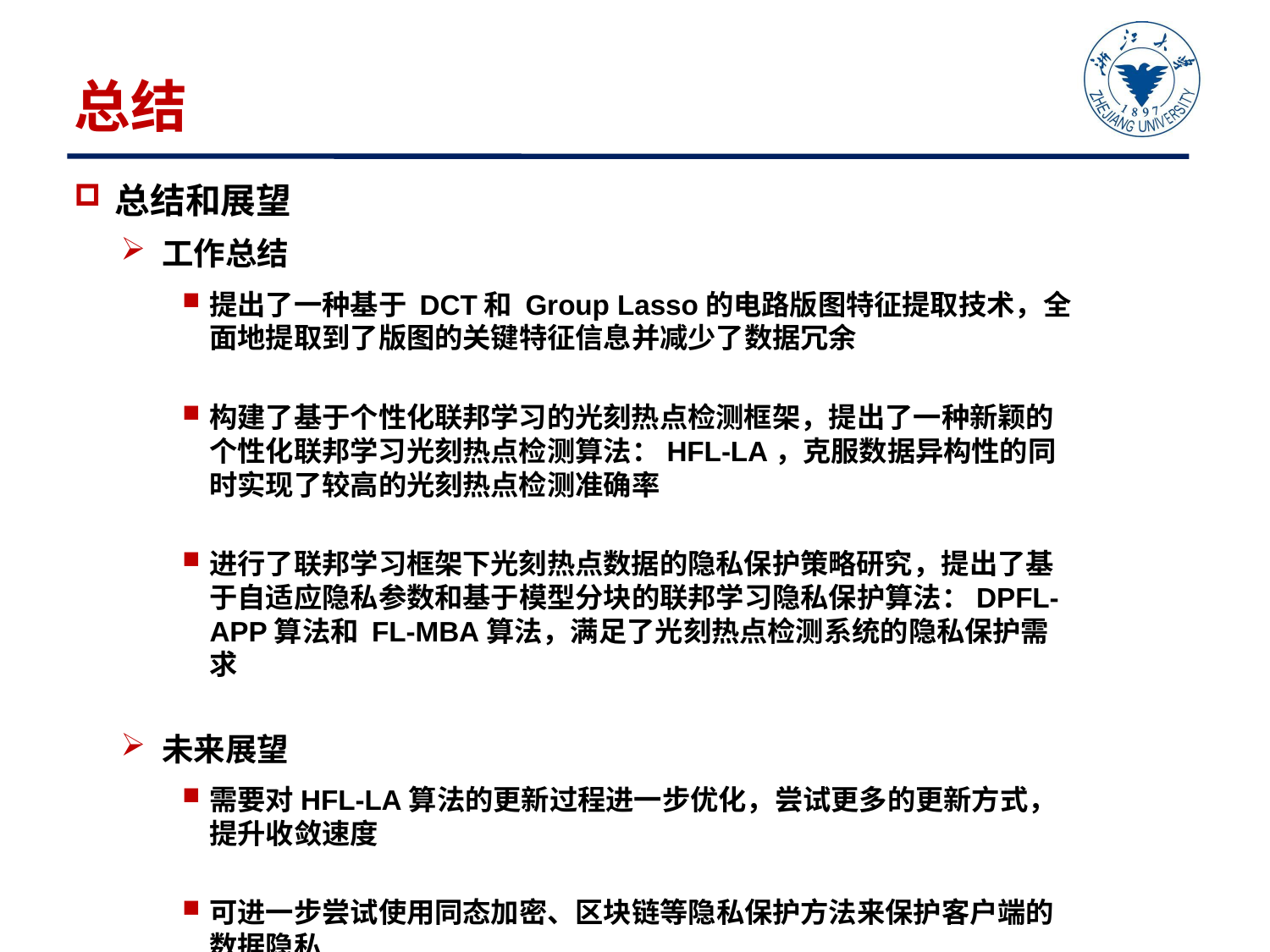

# 总结
总结和展望
工作总结
提出了一种基于 DCT和 Group Lasso的电路版图特征提取技术，全面地提取到了版图的关键特征信息并减少了数据冗余

构建了基于个性化联邦学习的光刻热点检测框架，提出了一种新颖的个性化联邦学习光刻热点检测算法：HFL-LA，克服数据异构性的同时实现了较高的光刻热点检测准确率

进行了联邦学习框架下光刻热点数据的隐私保护策略研究，提出了基于自适应隐私参数和基于模型分块的联邦学习隐私保护算法：DPFL-APP算法和 FL-MBA算法，满足了光刻热点检测系统的隐私保护需求

未来展望
需要对HFL-LA算法的更新过程进一步优化，尝试更多的更新方式，提升收敛速度

可进一步尝试使用同态加密、区块链等隐私保护方法来保护客户端的数据隐私

36